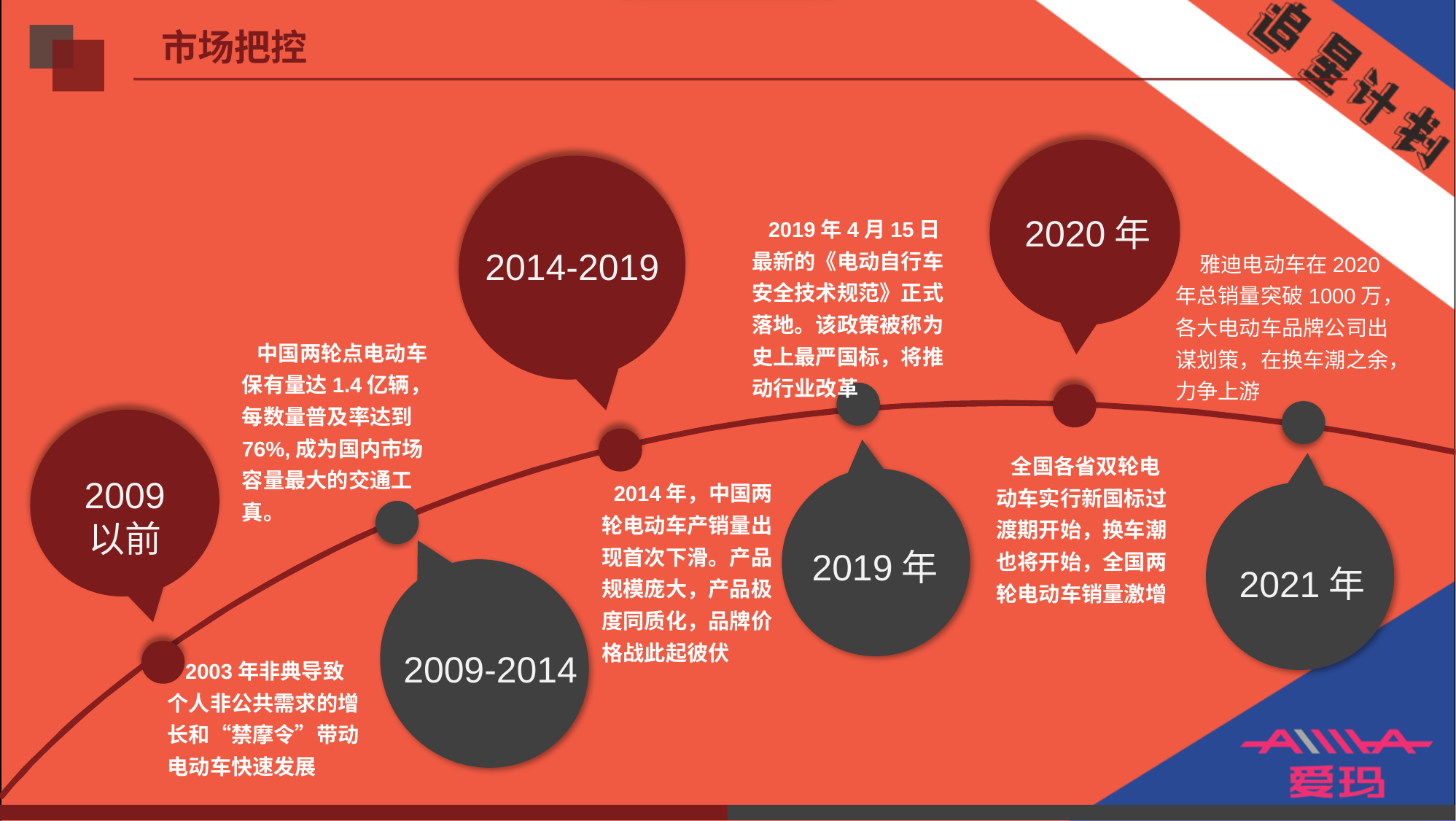

市场把控

2020年
   2019年4月15日最新的《电动自行车安全技术规范》正式落地。该政策被称为史上最严国标，将推动行业改革
2014-2019
    雅迪电动车在2020年总销量突破1000万，各大电动车品牌公司出谋划策，在换车潮之余，力争上游
  中国两轮点电动车保有量达1.4亿辆，每数量普及率达到76%,成为国内市场容量最大的交通工真。

  全国各省双轮电动车实行新国标过渡期开始，换车潮也将开始，全国两轮电动车销量激增
2009
以前

  2014年，中国两轮电动车产销量出现首次下滑。产品规模庞大，产品极度同质化，品牌价格战此起彼伏

2019年
2021年

2009-2014
   2003年非典导致个人非公共需求的增长和“禁摩令”带动电动车快速发展